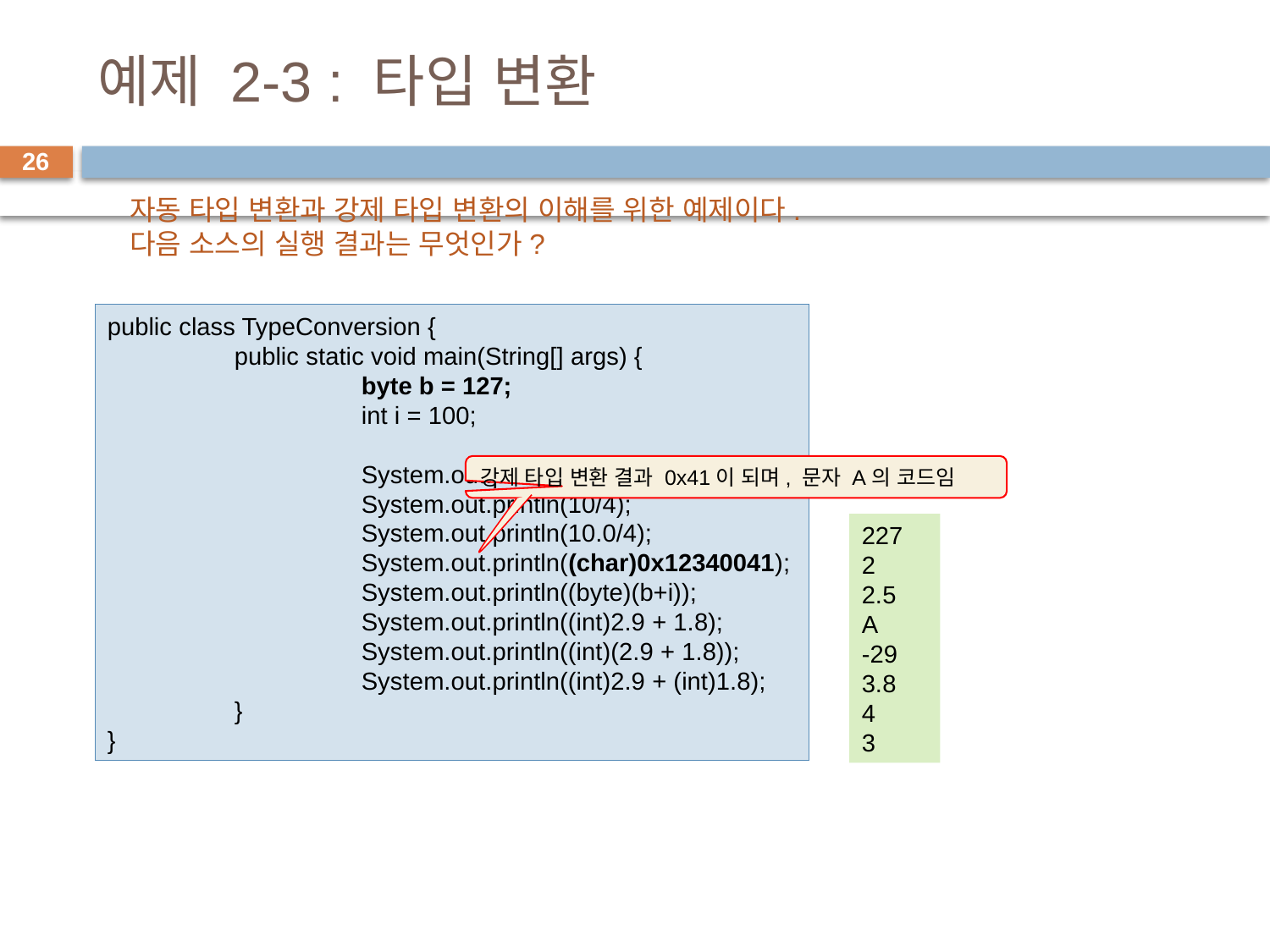

# 예제 2-3 : 타입 변환
26
자동 타입 변환과 강제 타입 변환의 이해를 위한 예제이다.
다음 소스의 실행 결과는 무엇인가?
public class TypeConversion {
	public static void main(String[] args) {
		byte b = 127;
		int i = 100;

		System.out.println(b+i);
		System.out.println(10/4);
		System.out.println(10.0/4);
		System.out.println((char)0x12340041);
		System.out.println((byte)(b+i));
		System.out.println((int)2.9 + 1.8);
		System.out.println((int)(2.9 + 1.8));
		System.out.println((int)2.9 + (int)1.8);
	}
}
강제 타입 변환 결과 0x41이 되며, 문자 A의 코드임

227
2
2.5
A
-29
3.8
4
3